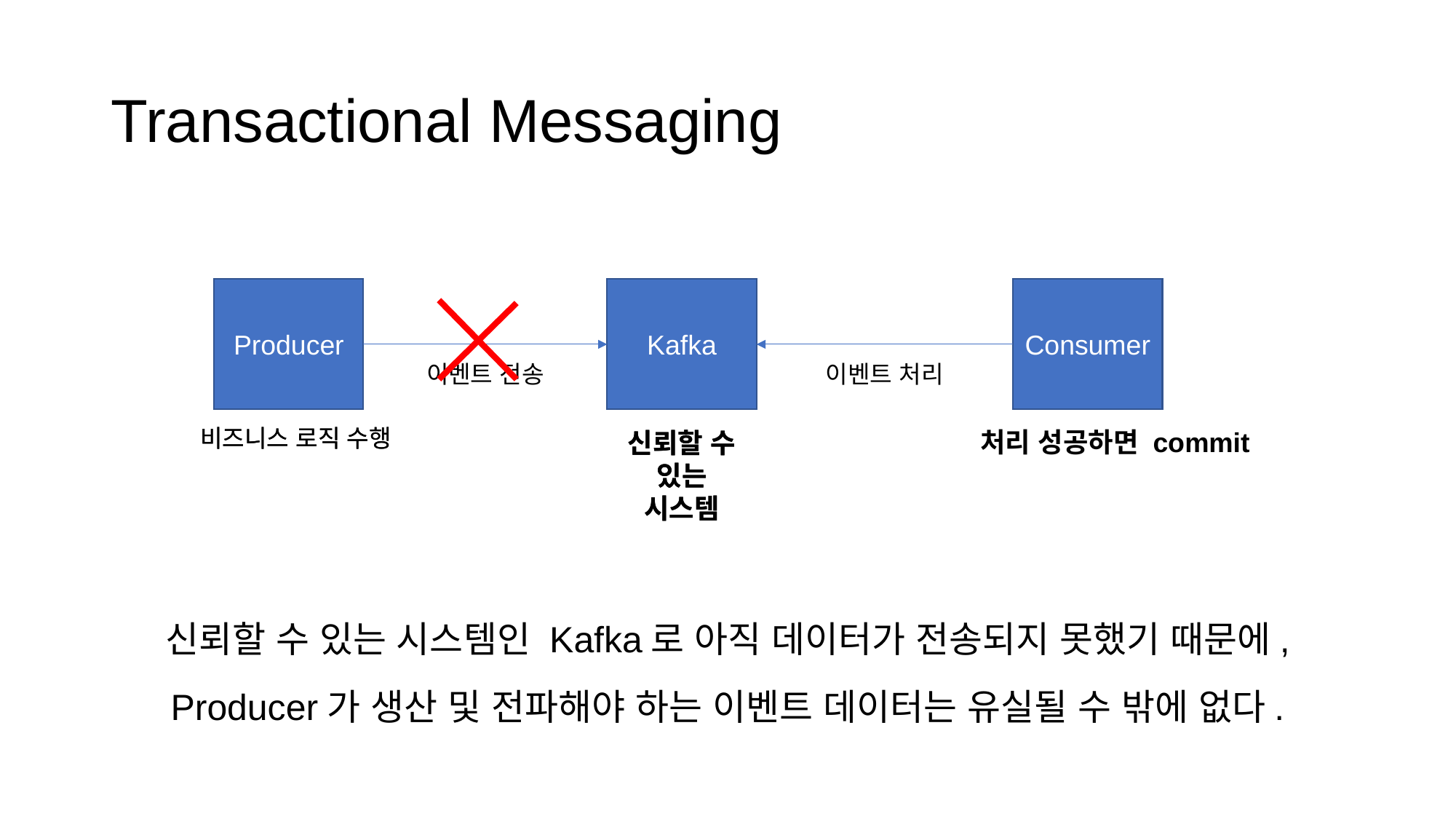

# Transactional Messaging
Producer
Kafka
Consumer
이벤트 전송
이벤트 처리
비즈니스 로직 수행
비즈니스 로직 수행
처리 성공하면 commit
신뢰할 수
있는
시스템
신뢰할 수
있는
시스템
신뢰할 수 있는 시스템인 Kafka로 아직 데이터가 전송되지 못했기 때문에,
Producer가 생산 및 전파해야 하는 이벤트 데이터는 유실될 수 밖에 없다.